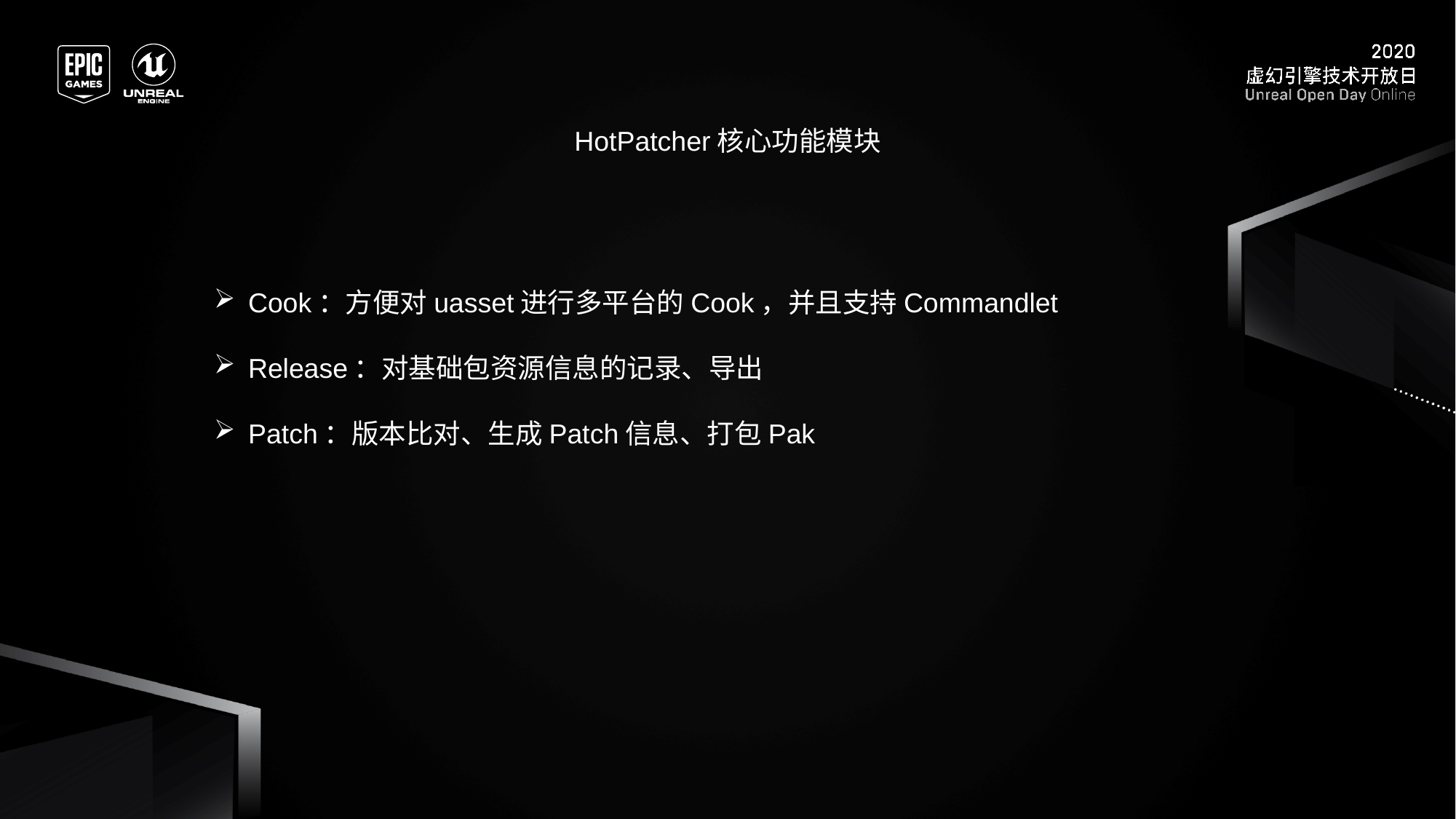

HotPatcher核心功能模块
Cook：方便对uasset进行多平台的Cook，并且支持Commandlet
Release：对基础包资源信息的记录、导出
Patch：版本比对、生成Patch信息、打包Pak